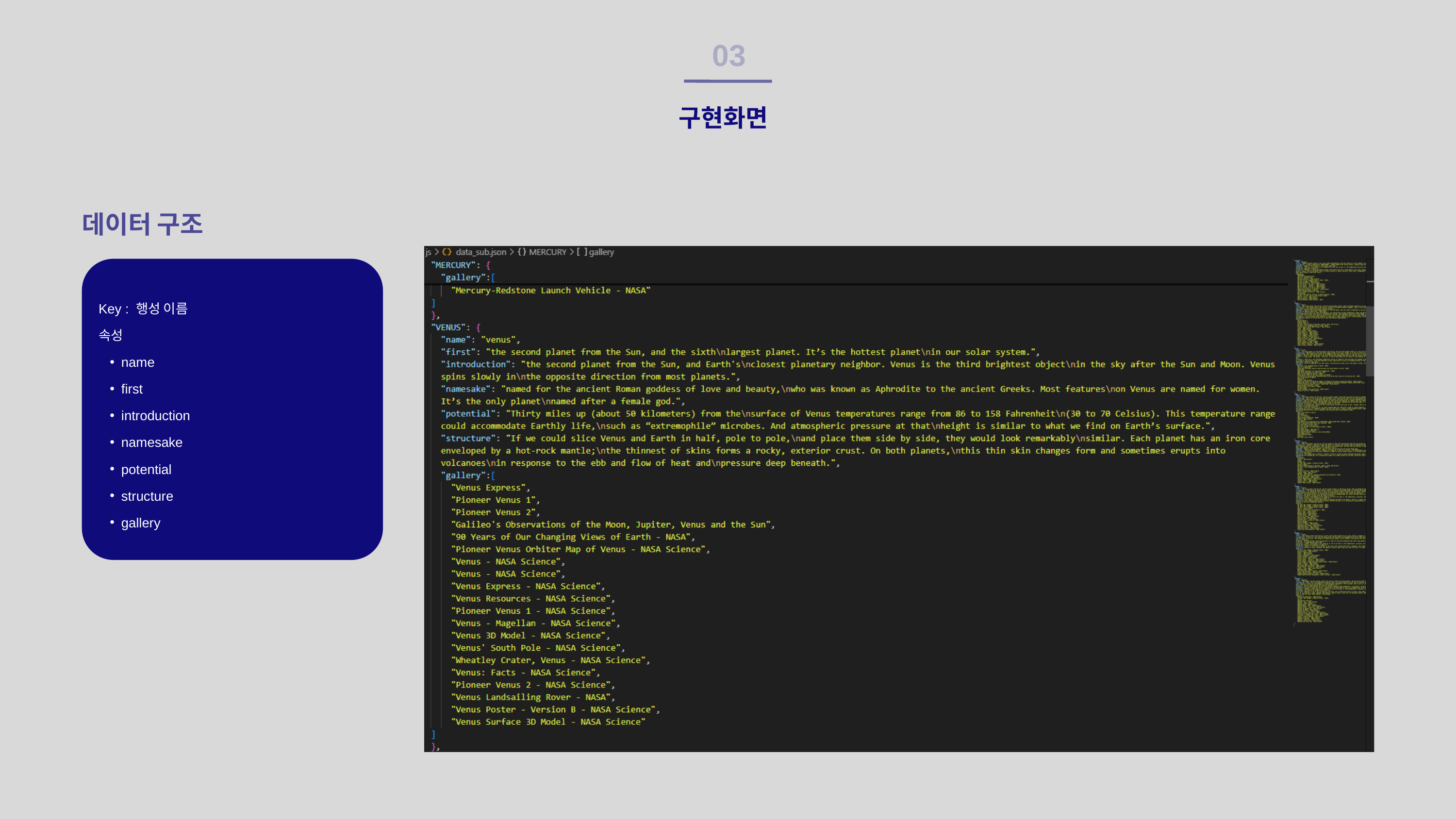

03

구현화면

데이터 구조

Key : 행성 이름
속성
name
first
introduction
namesake
potential
structure
gallery